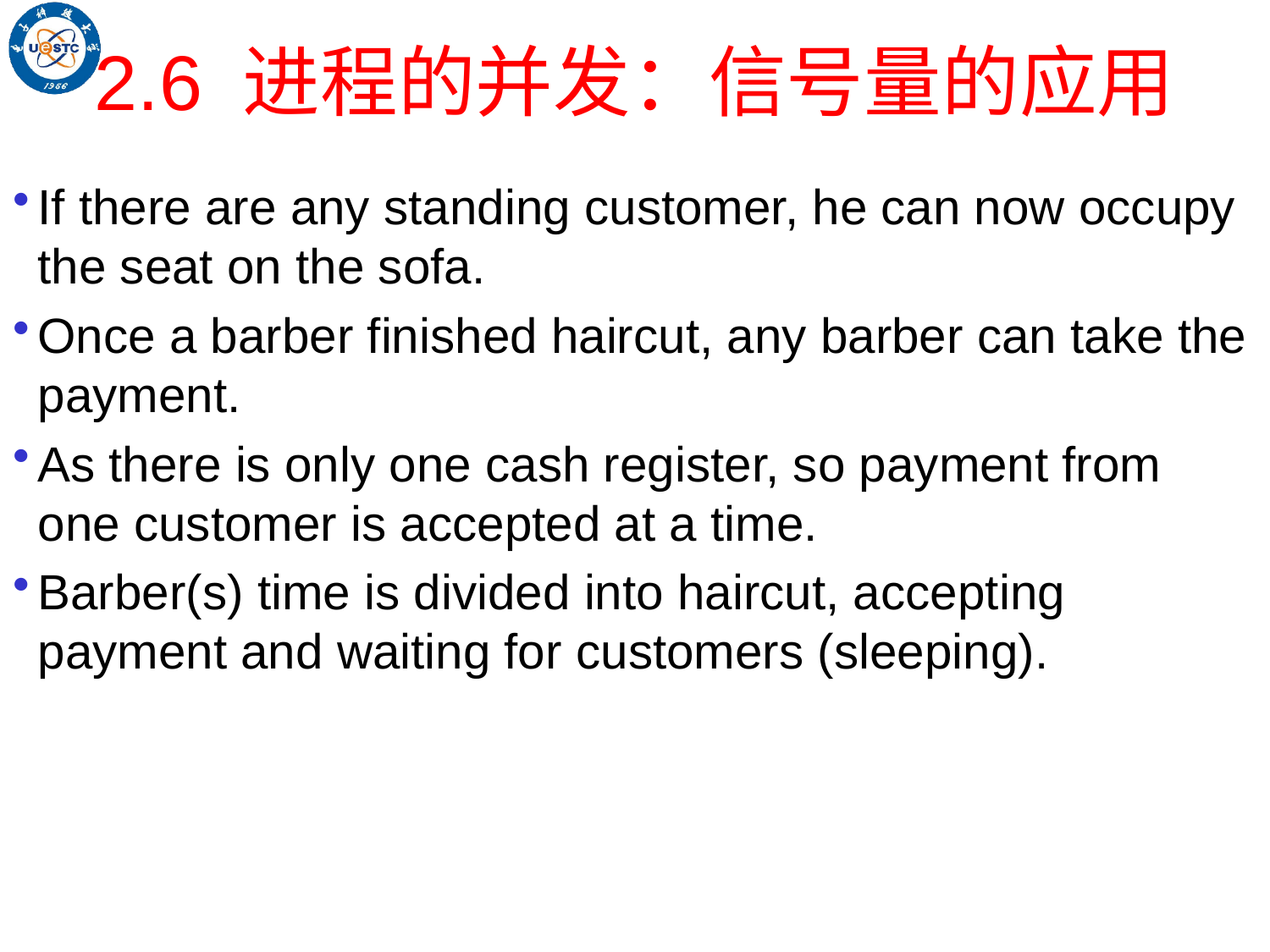

# 2.6 进程的并发：信号量的应用
If there are any standing customer, he can now occupy the seat on the sofa.
Once a barber finished haircut, any barber can take the payment.
As there is only one cash register, so payment from one customer is accepted at a time.
Barber(s) time is divided into haircut, accepting payment and waiting for customers (sleeping).